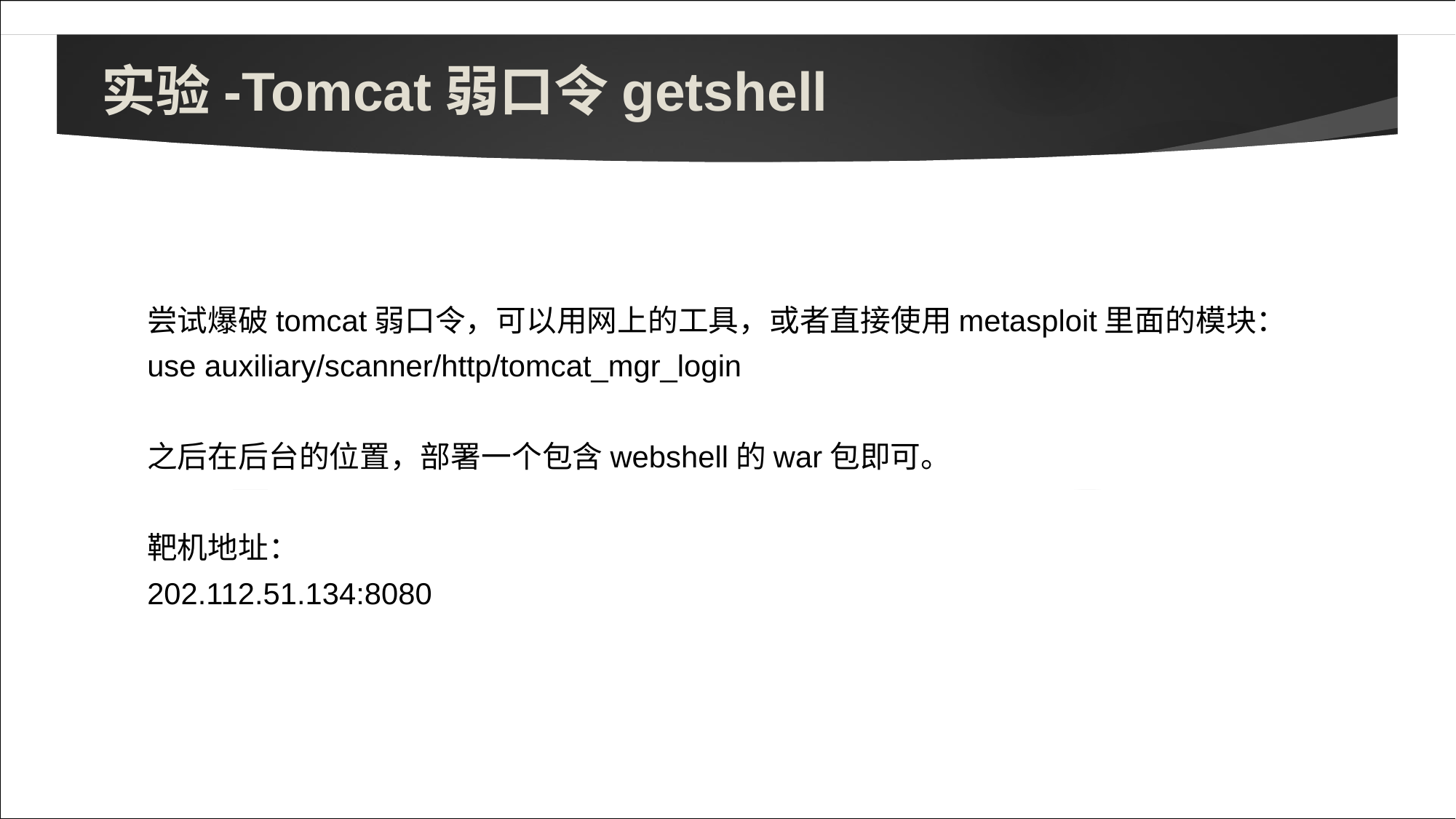

# 实验-Tomcat弱口令getshell
尝试爆破tomcat弱口令，可以用网上的工具，或者直接使用metasploit里面的模块：
use auxiliary/scanner/http/tomcat_mgr_login

之后在后台的位置，部署一个包含webshell的war包即可。

靶机地址：
202.112.51.134:8080